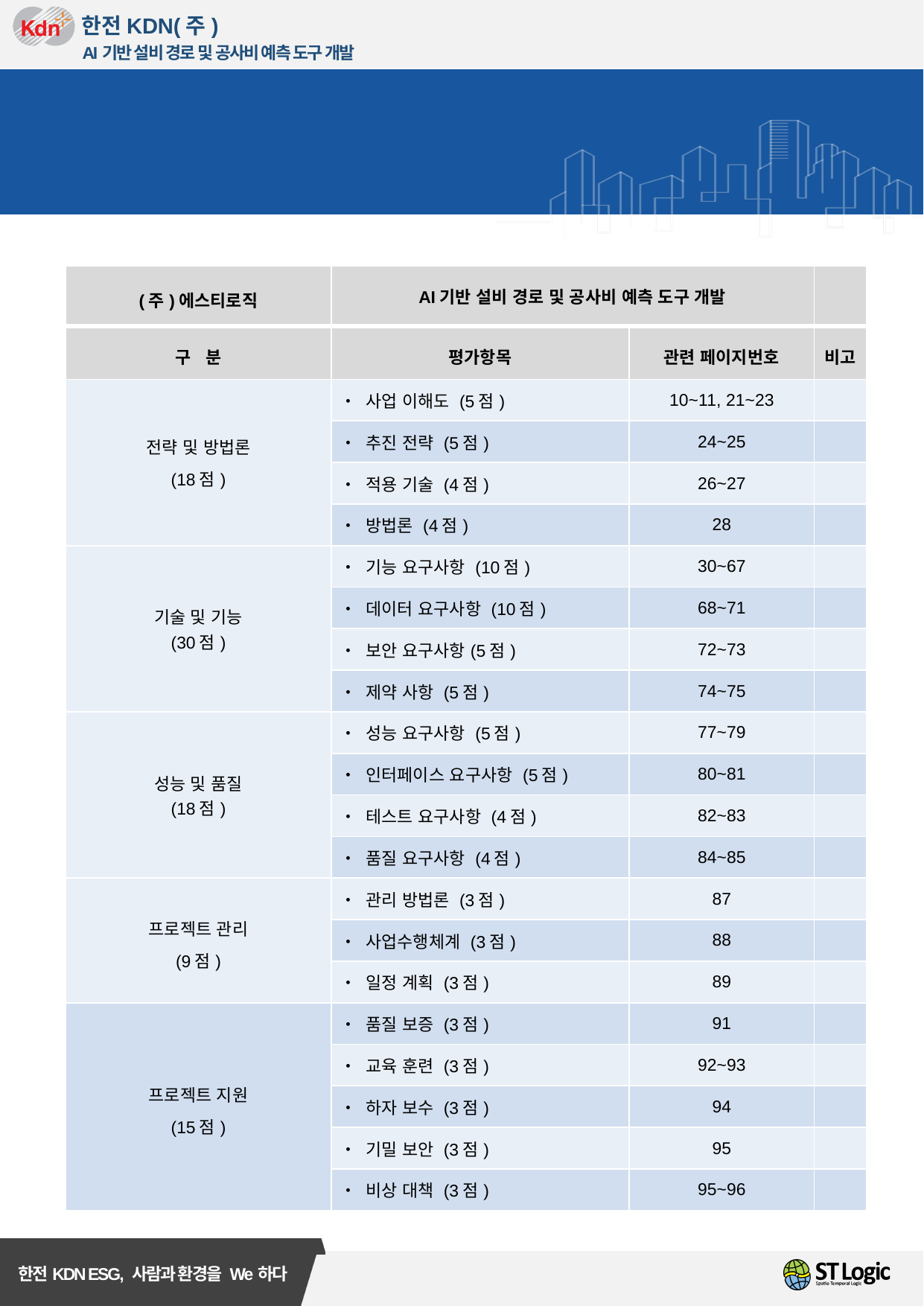

평가항목 조견표
| (주)에스티로직 | AI기반 설비 경로 및 공사비 예측 도구 개발 |  |  |
| --- | --- | --- | --- |
| 구 분 | 평가항목 | 관련 페이지번호 | 비고 |
| 전략 및 방법론 (18점) | • 사업 이해도 (5점) | 10~11, 21~23 |  |
|  | • 추진 전략 (5점) | 24~25 |  |
|  | • 적용 기술 (4점) | 26~27 |  |
|  | • 방법론 (4점) | 28 |  |
| 기술 및 기능 (30점) | • 기능 요구사항 (10점) | 30~67 |  |
|  | • 데이터 요구사항 (10점) | 68~71 |  |
|  | • 보안 요구사항(5점) | 72~73 |  |
|  | • 제약 사항 (5점) | 74~75 |  |
| 성능 및 품질 (18점) | • 성능 요구사항 (5점) | 77~79 |  |
|  | • 인터페이스 요구사항 (5점) | 80~81 |  |
|  | • 테스트 요구사항 (4점) | 82~83 |  |
|  | • 품질 요구사항 (4점) | 84~85 |  |
| 프로젝트 관리 (9점) | • 관리 방법론 (3점) | 87 |  |
|  | • 사업수행체계 (3점) | 88 |  |
|  | • 일정 계획 (3점) | 89 |  |
| 프로젝트 지원 (15점) | • 품질 보증 (3점) | 91 |  |
|  | • 교육 훈련 (3점) | 92~93 |  |
|  | • 하자 보수 (3점) | 94 |  |
|  | • 기밀 보안 (3점) | 95 |  |
|  | • 비상 대책 (3점) | 95~96 |  |